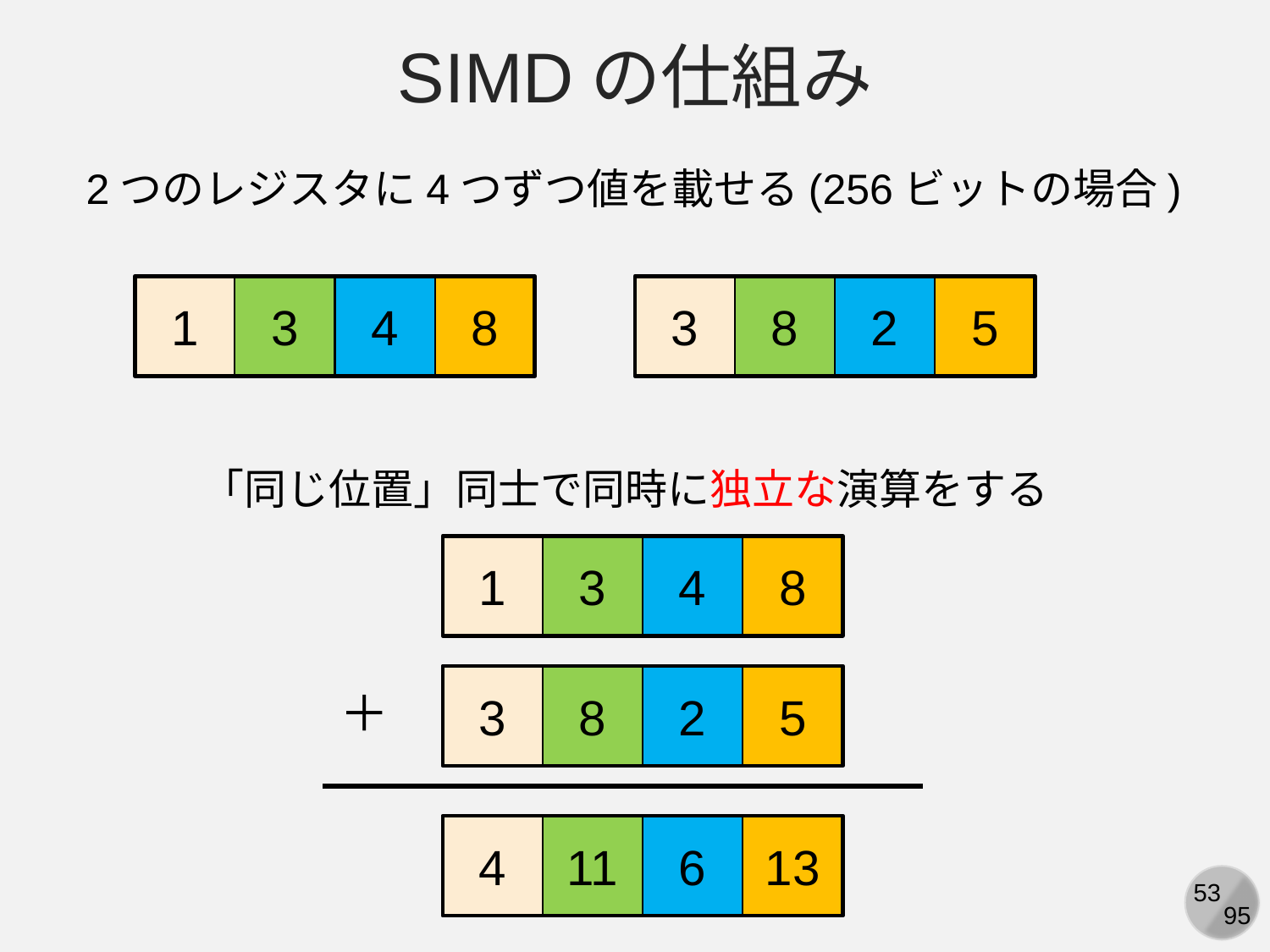

SIMDの仕組み
2つのレジスタに4つずつ値を載せる(256ビットの場合)
1

3
4
8
3

8
2
5
「同じ位置」同士で同時に独立な演算をする
1

3
4
8
3

8
2
5
＋
4

11
6
13